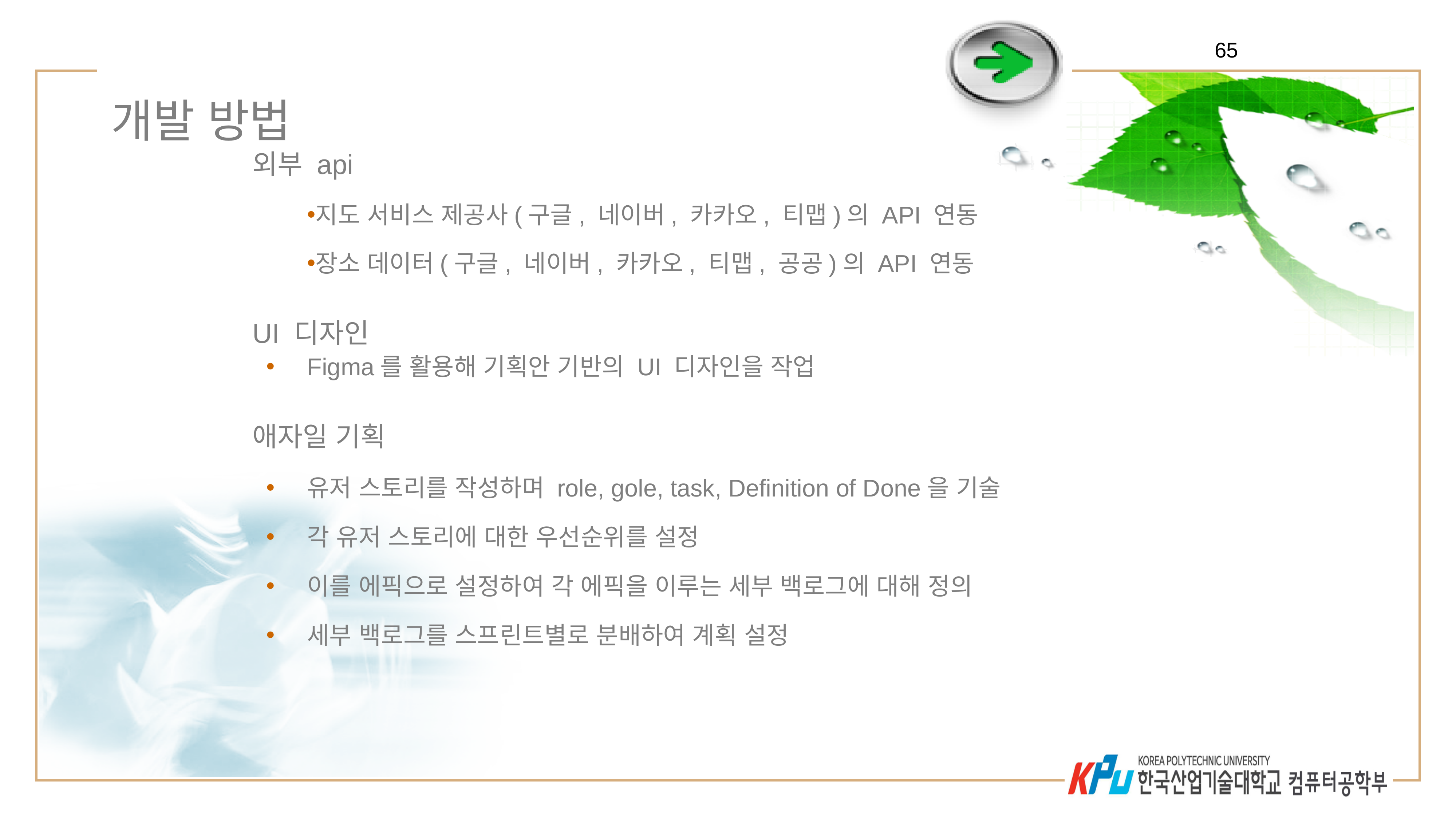

65
# 개발 방법

외부 api
지도 서비스 제공사(구글, 네이버, 카카오, 티맵)의 API 연동
장소 데이터(구글, 네이버, 카카오, 티맵, 공공)의 API 연동

UI 디자인
Figma를 활용해 기획안 기반의 UI 디자인을 작업

애자일 기획
유저 스토리를 작성하며 role, gole, task, Definition of Done을 기술
각 유저 스토리에 대한 우선순위를 설정
이를 에픽으로 설정하여 각 에픽을 이루는 세부 백로그에 대해 정의
세부 백로그를 스프린트별로 분배하여 계획 설정